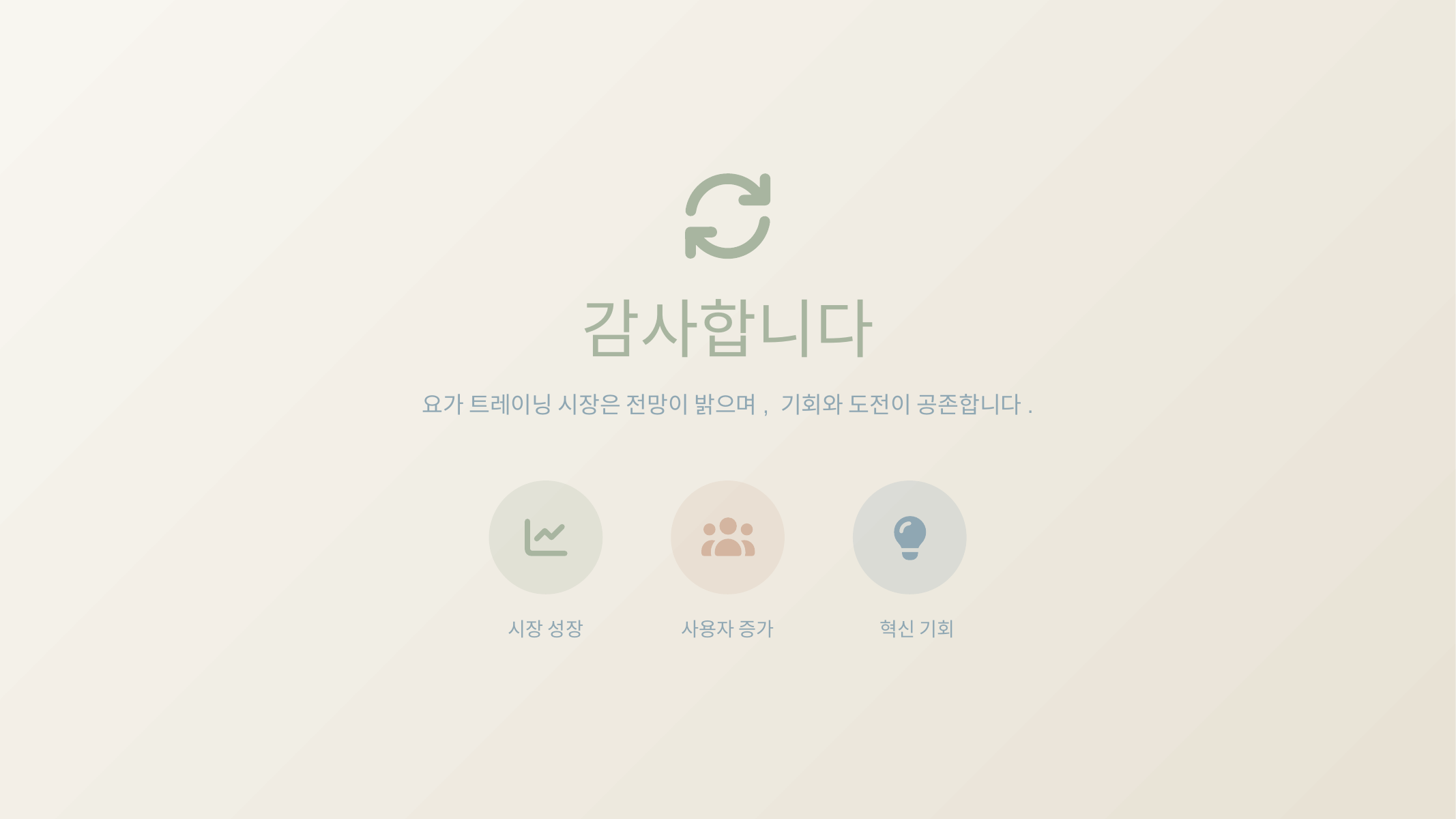

감사합니다
요가 트레이닝 시장은 전망이 밝으며, 기회와 도전이 공존합니다.

시장 성장
사용자 증가
혁신 기회